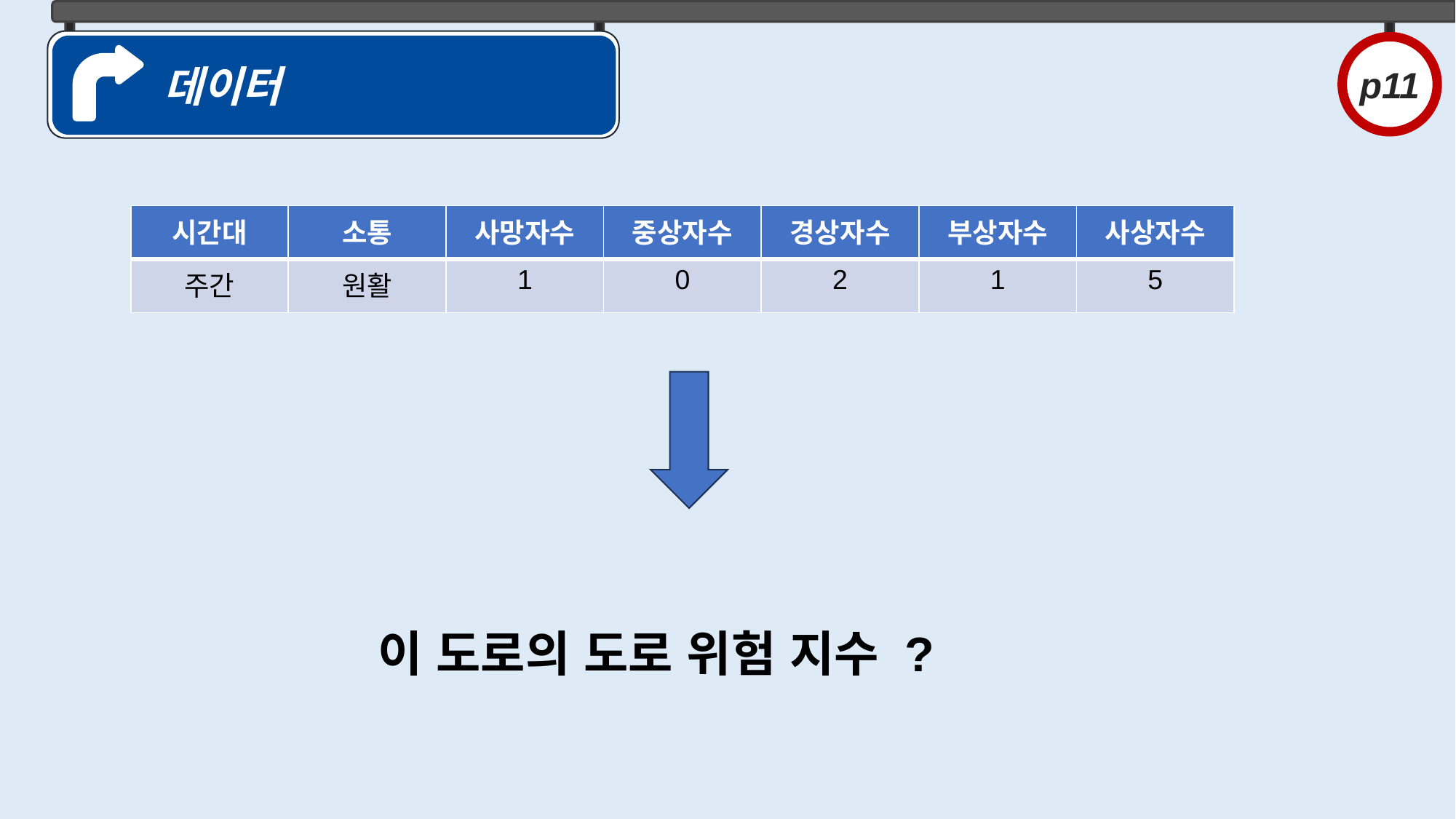

데이터
p11

| 시간대 | 소통 | 사망자수 | 중상자수 | 경상자수 | 부상자수 | 사상자수 |
| --- | --- | --- | --- | --- | --- | --- |
| 주간 | 원활 | 1 | 0 | 2 | 1 | 5 |

이 도로의 도로 위험 지수 ?